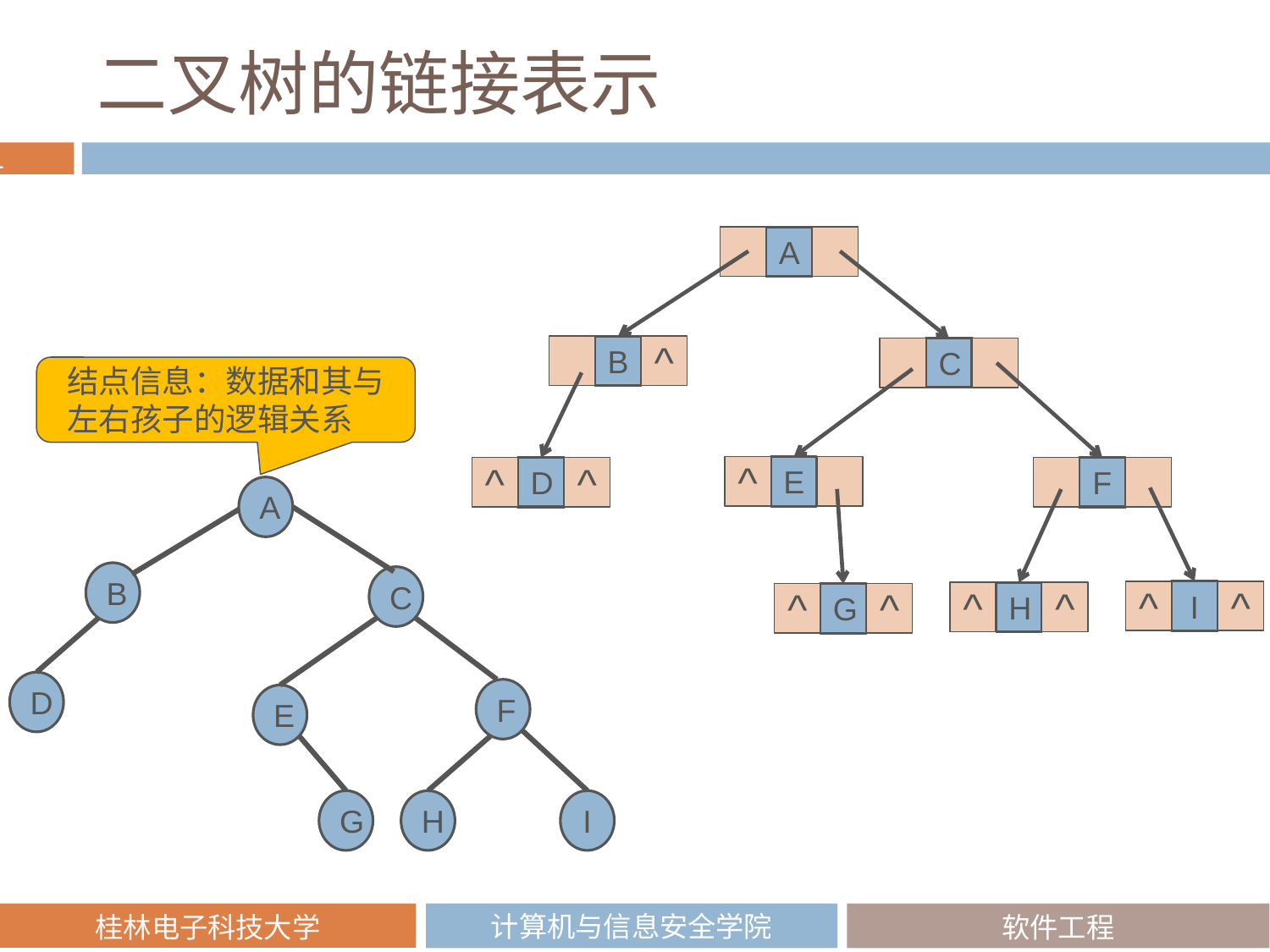

# 二叉树的链接表示

A

B
^

C

^
E

^
D
^

F

^
I
^
^
H
^
^
G
^
结点信息：数据和其与左右孩子的逻辑关系
A
B
C
D
F
E
G
H
I